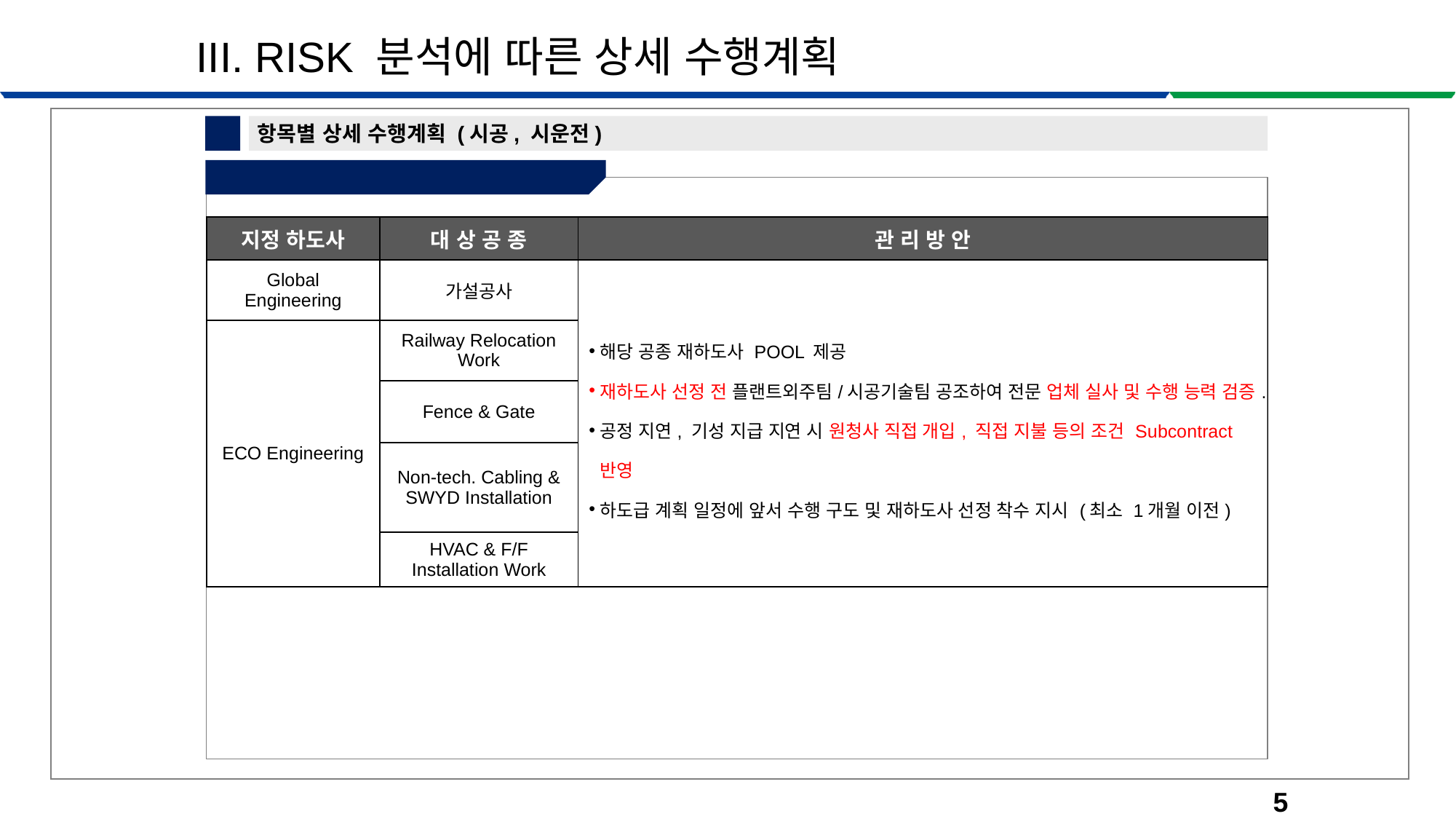

III. RISK 분석에 따른 상세 수행계획
5
항목별 상세 수행계획 (시공, 시운전)
② 지정 하도사 관리 방안

| 지정 하도사 | 대 상 공 종 | 관 리 방 안 |
| --- | --- | --- |
| Global Engineering | 가설공사 | 해당 공종 재하도사 POOL 제공 재하도사 선정 전 플랜트외주팀/시공기술팀 공조하여 전문 업체 실사 및 수행 능력 검증. 공정 지연, 기성 지급 지연 시 원청사 직접 개입, 직접 지불 등의 조건 Subcontract 반영 하도급 계획 일정에 앞서 수행 구도 및 재하도사 선정 착수 지시 (최소 1개월 이전) |
| ECO Engineering | Railway Relocation Work |  |
|  | Fence & Gate |  |
|  | Non-tech. Cabling & SWYD Installation |  |
|  | HVAC & F/F Installation Work |  |
51